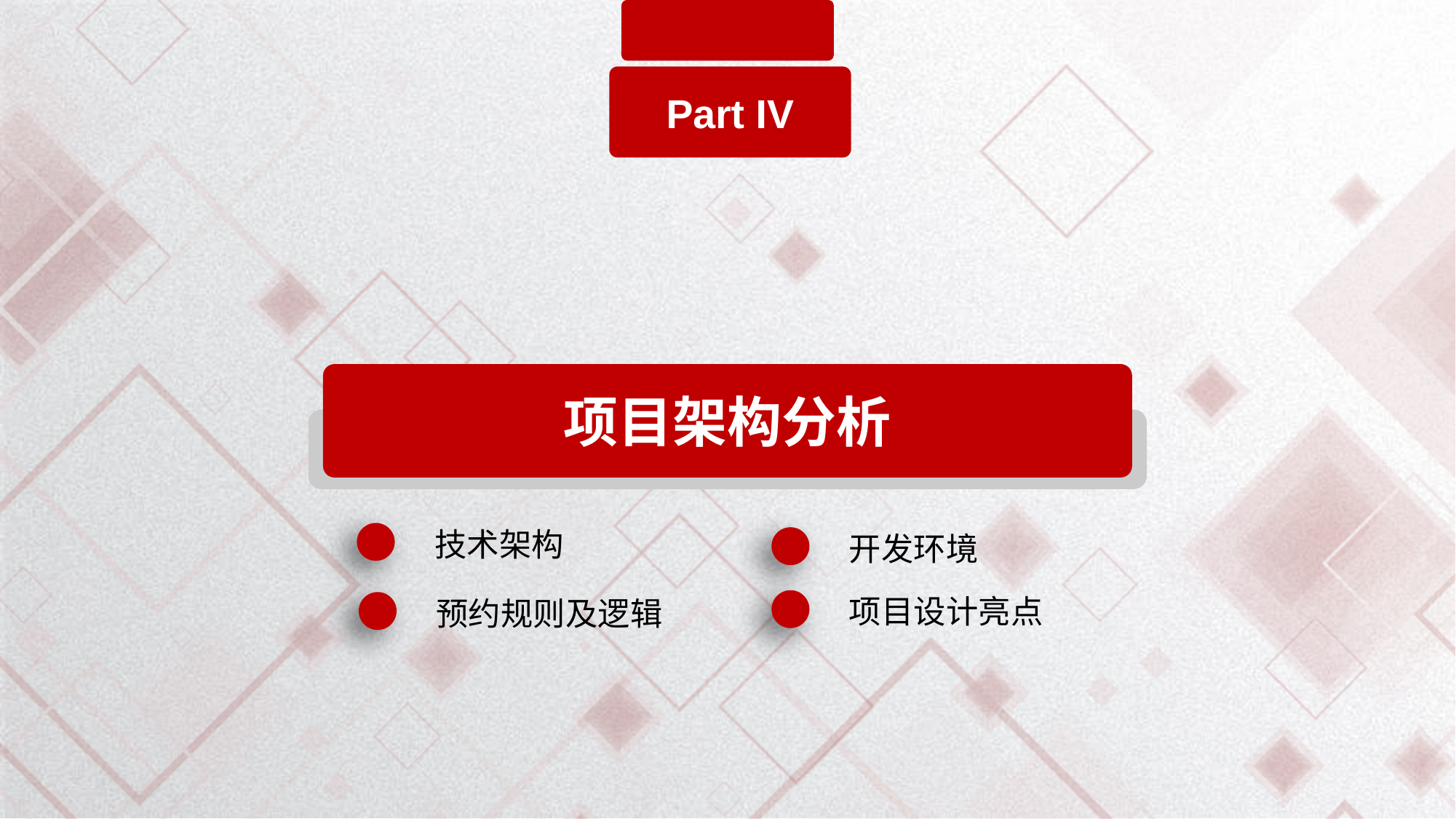

Part IV
项目架构分析

技术架构

开发环境

项目设计亮点

预约规则及逻辑